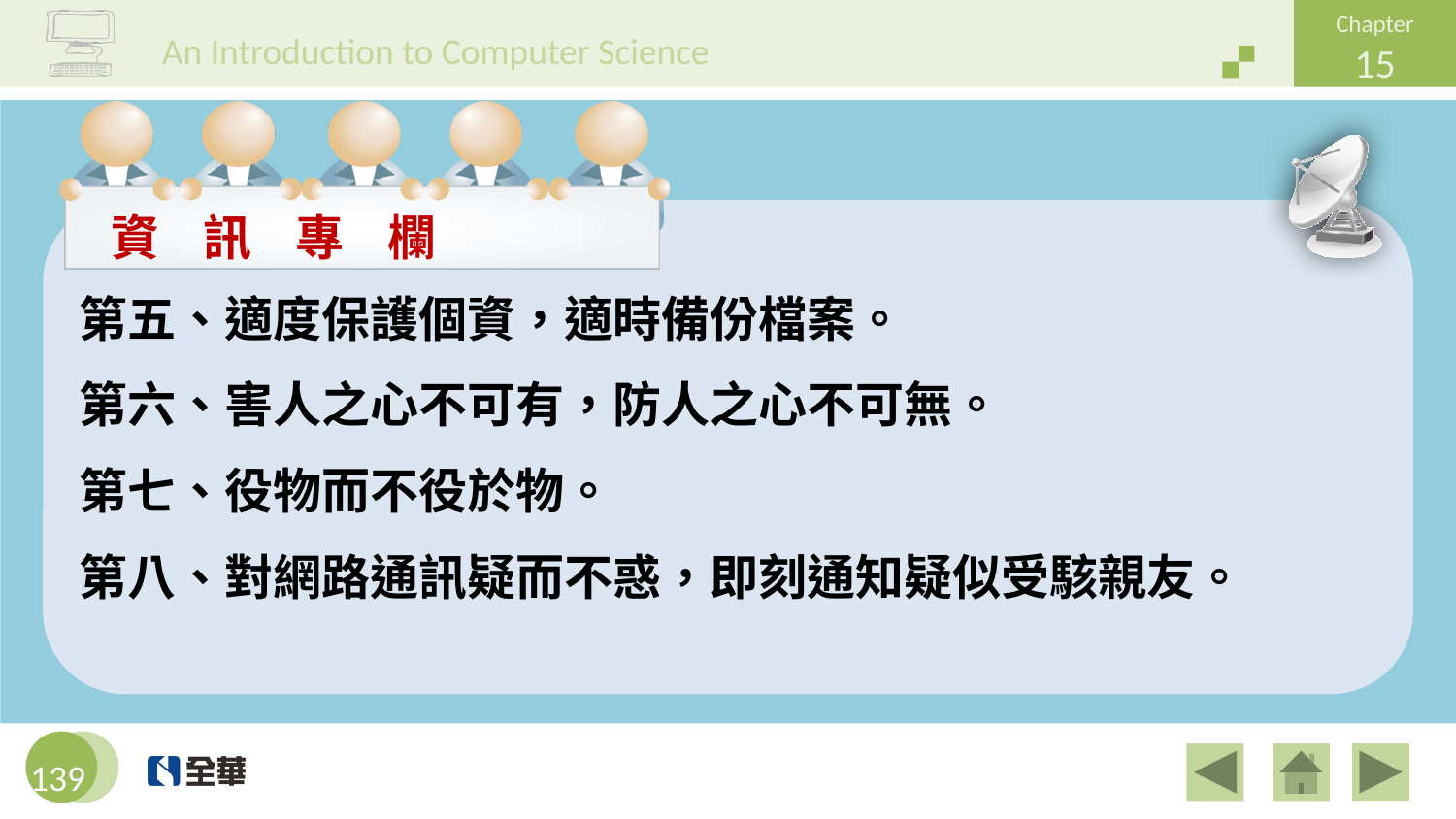

第五、適度保護個資，適時備份檔案。
第六、害人之心不可有，防人之心不可無。
第七、役物而不役於物。
第八、對網路通訊疑而不惑，即刻通知疑似受駭親友。